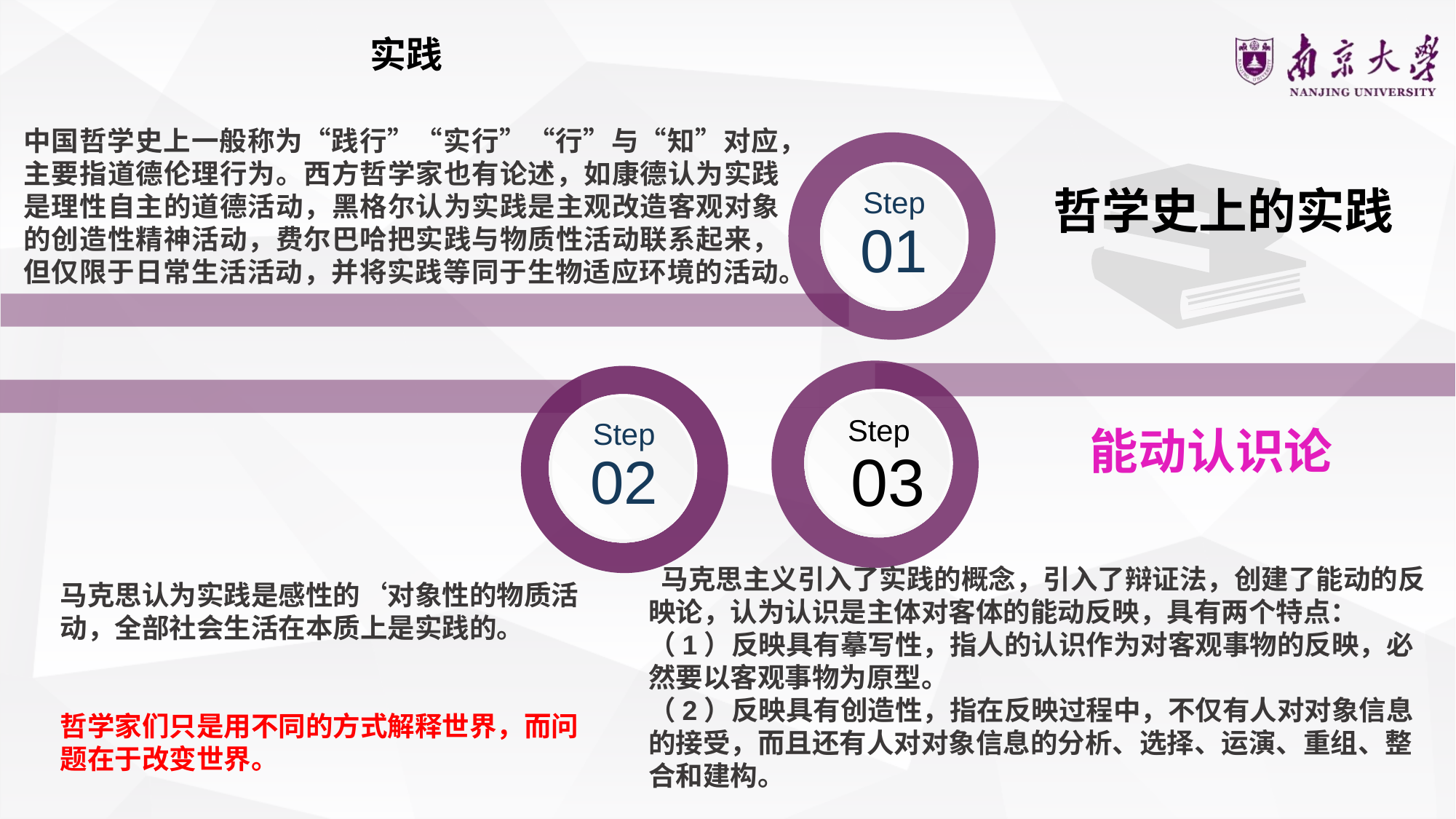

实践
中国哲学史上一般称为“践行”“实行”“行”与“知”对应，主要指道德伦理行为。西方哲学家也有论述，如康德认为实践是理性自主的道德活动，黑格尔认为实践是主观改造客观对象的创造性精神活动，费尔巴哈把实践与物质性活动联系起来，但仅限于日常生活活动，并将实践等同于生物适应环境的活动。

Step
01

哲学史上的实践

Step
 03

Step
02
能动认识论
 马克思主义引入了实践的概念，引入了辩证法，创建了能动的反映论，认为认识是主体对客体的能动反映，具有两个特点：
（1）反映具有摹写性，指人的认识作为对客观事物的反映，必然要以客观事物为原型。
（2）反映具有创造性，指在反映过程中，不仅有人对对象信息的接受，而且还有人对对象信息的分析、选择、运演、重组、整合和建构。
马克思认为实践是感性的‘对象性的物质活动，全部社会生活在本质上是实践的。

哲学家们只是用不同的方式解释世界，而问题在于改变世界。